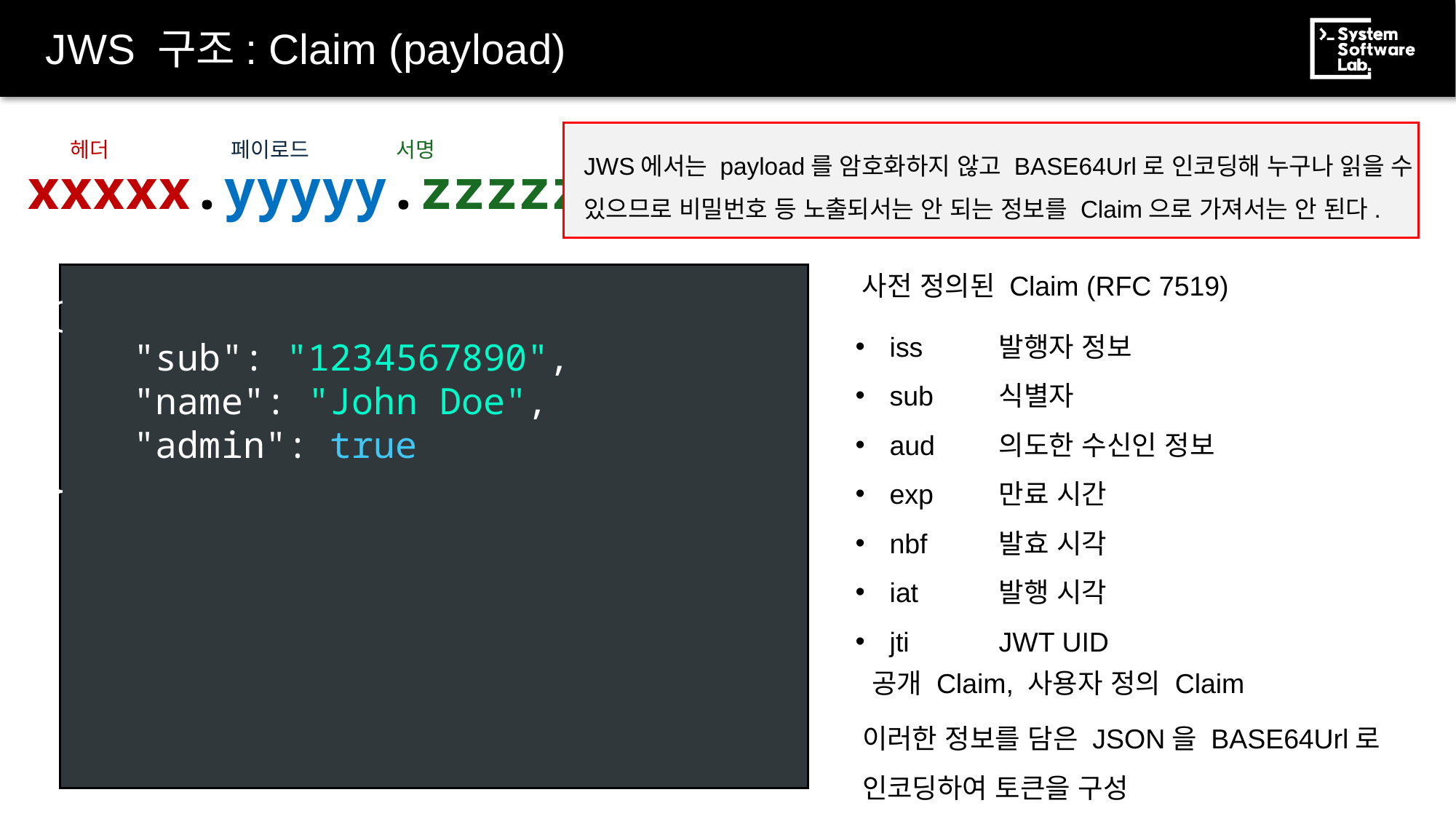

# JWS 구조: Claim (payload)

JWS에서는 payload를 암호화하지 않고 BASE64Url로 인코딩해 누구나 읽을 수 있으므로 비밀번호 등 노출되서는 안 되는 정보를 Claim으로 가져서는 안 된다.
서명
페이로드
헤더
xxxxx.yyyyy.zzzzz
사전 정의된 Claim (RFC 7519)

{
    "sub": "1234567890",
    "name": "John Doe",
    "admin": true
}
iss	발행자 정보
sub	식별자
aud	의도한 수신인 정보
exp	만료 시간
nbf	발효 시각
iat	발행 시각
jti	JWT UID
공개 Claim, 사용자 정의 Claim
이러한 정보를 담은 JSON을 BASE64Url로
인코딩하여 토큰을 구성